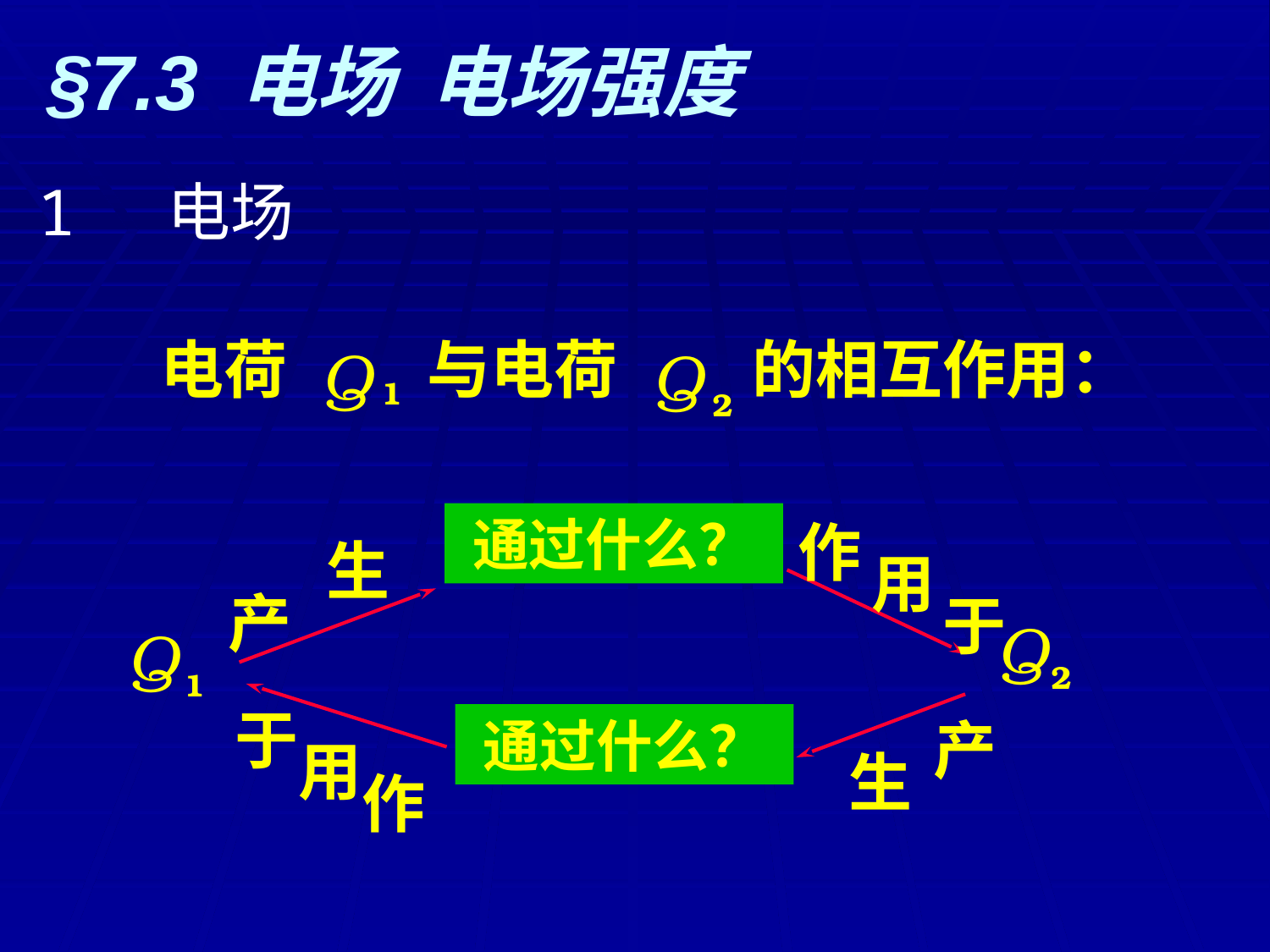

§7.3 电场  电场强度
1  电场
电荷

与电荷
的相互作用：
Q
Q
1
2
通过什么？
作
用

于
Q
2
生
产

Q
1

于
用
作

产
生
通过什么？